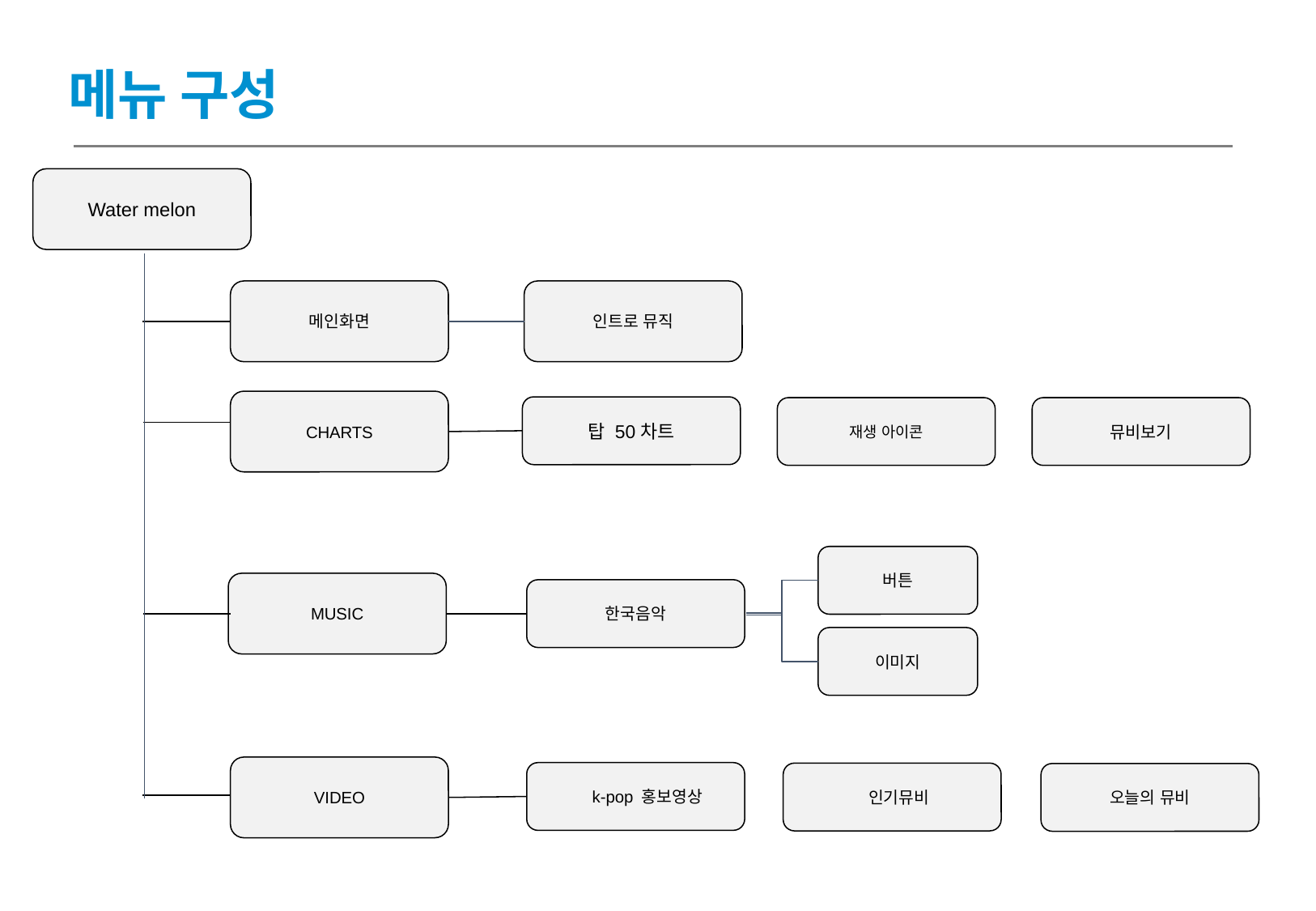

메뉴 구성
Water melon
메인화면
인트로 뮤직
CHARTS
탑 50차트
재생 아이콘
뮤비보기
버튼
MUSIC
한국음악
이미지
VIDEO
     k-pop 홍보영상
  인기뮤비
오늘의 뮤비